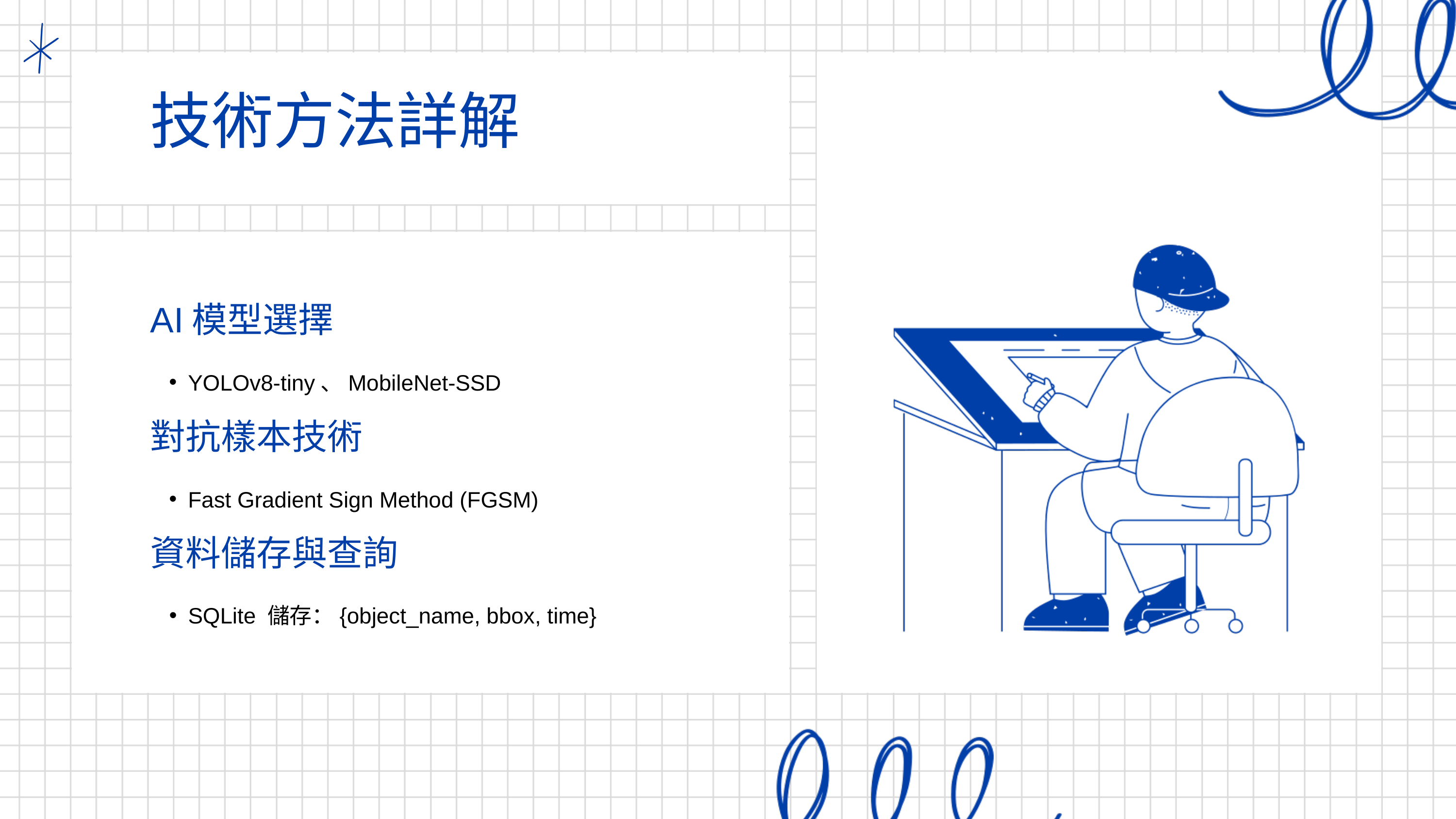

技術方法詳解

AI模型選擇
YOLOv8-tiny、MobileNet-SSD
對抗樣本技術
Fast Gradient Sign Method (FGSM)
資料儲存與查詢
SQLite 儲存：{object_name, bbox, time}